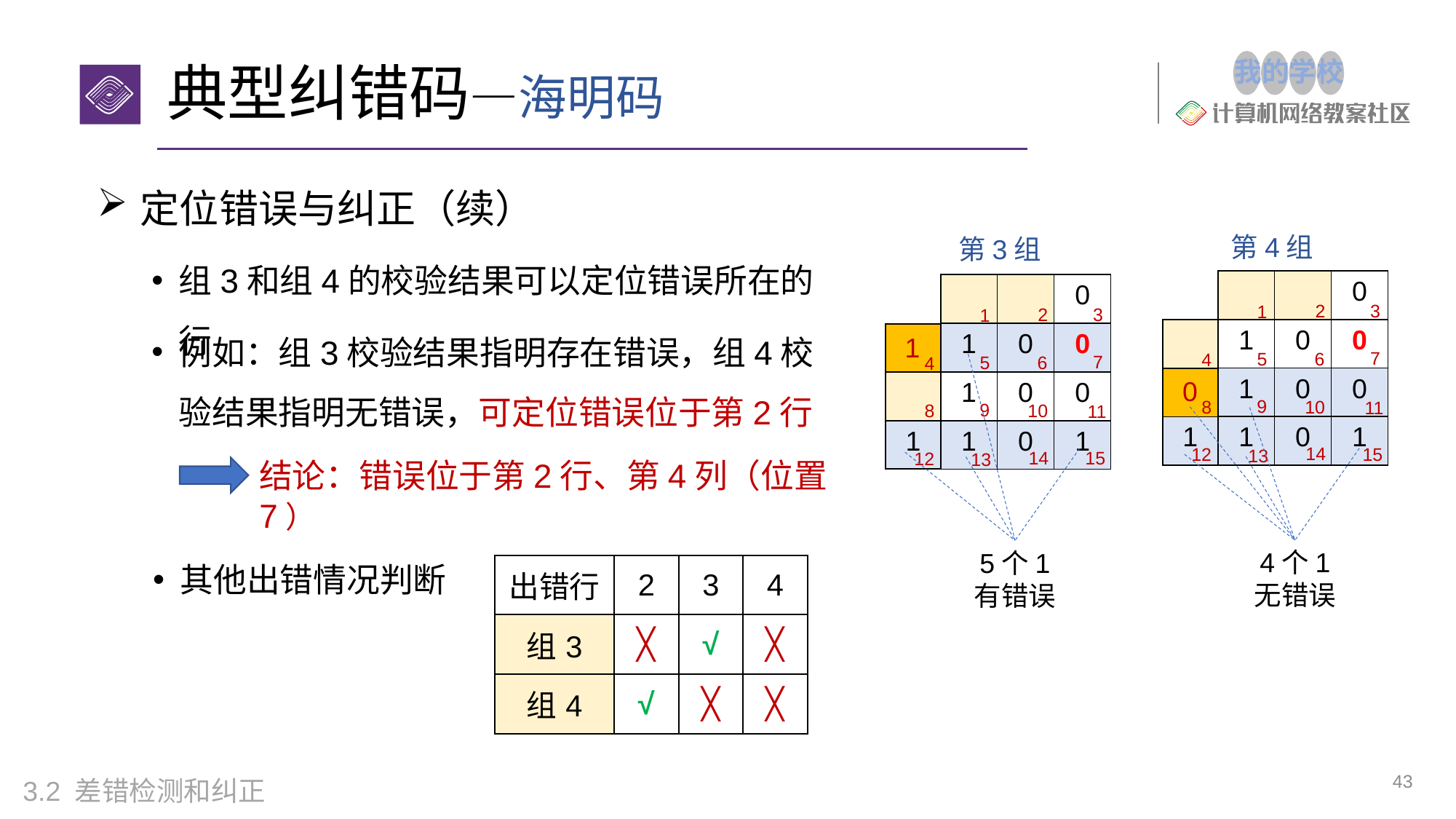

# 典型纠错码—海明码
定位错误与纠正（续）
组3和组4的校验结果可以定位错误所在的行

第4组
第3组
|  |  | 0 |
| --- | --- | --- |
| 1 | 0 | 0 |
| 1 | 0 | 0 |
| 1 | 0 | 1 |
|  |  | 0 |
| --- | --- | --- |
| 1 | 0 | 0 |
| 1 | 0 | 0 |
| 1 | 0 | 1 |
3
2
1
3
2
1
例如：组3校验结果指明存在错误，组4校验结果指明无错误，可定位错误位于第2行
|  |
| --- |
|  |
| 1 |
|  |
| --- |
|  |
| 1 |
1
7
5
6
4
7
5
6
4
5个1
有错误
0
9
10
8
11
9
10
8
11
4个1
无错误
14
15
12
13
14
15
12
13
结论：错误位于第2行、第4列（位置7）

其他出错情况判断
| 出错行 | 2 | 3 | 4 |
| --- | --- | --- | --- |
| 组3 | ╳ | √ | ╳ |
| 组4 | √ | ╳ | ╳ |
43
3.2 差错检测和纠正